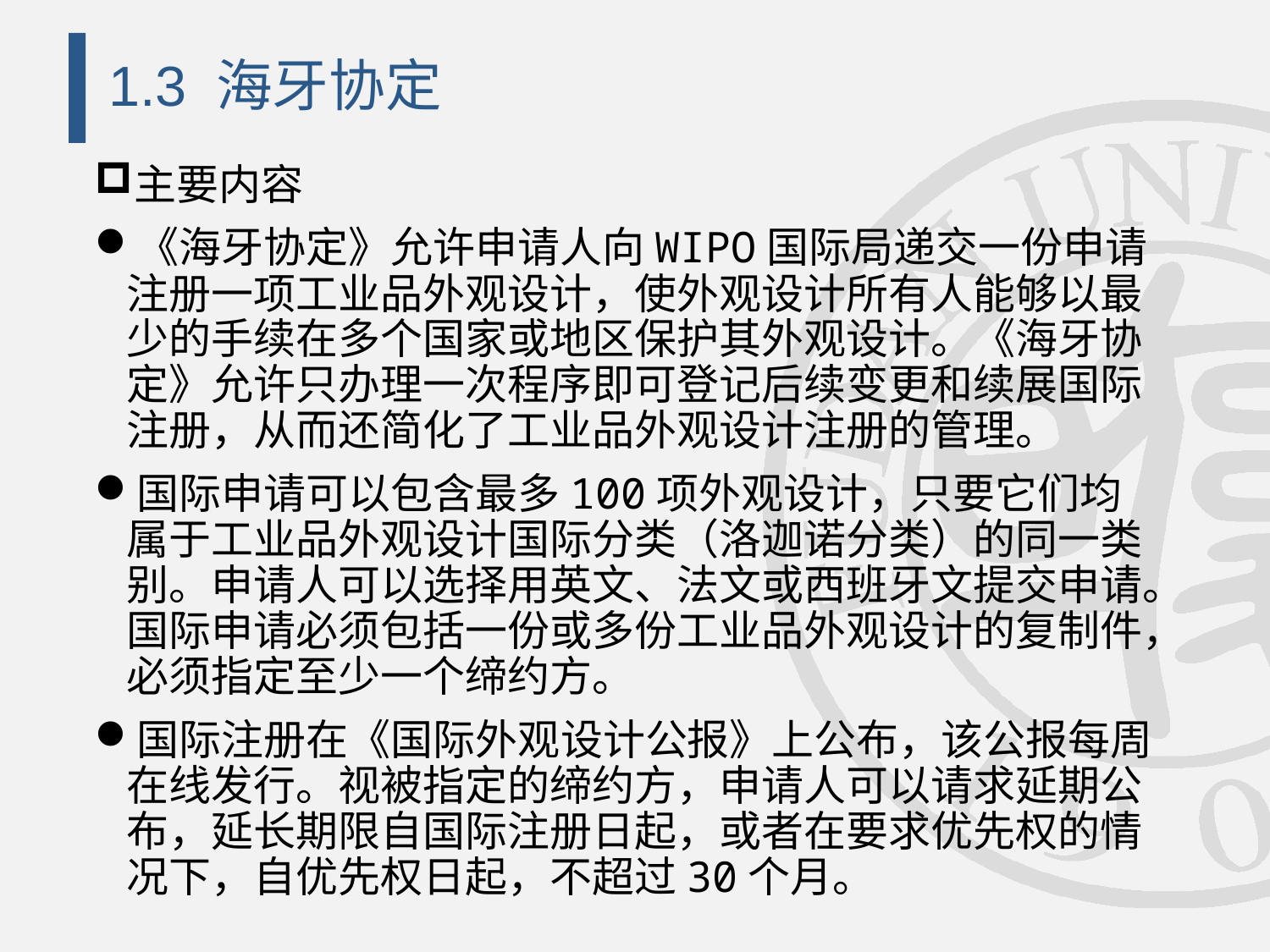

# 1.3 海牙协定
主要内容
《海牙协定》允许申请人向WIPO国际局递交一份申请注册一项工业品外观设计，使外观设计所有人能够以最少的手续在多个国家或地区保护其外观设计。《海牙协定》允许只办理一次程序即可登记后续变更和续展国际注册，从而还简化了工业品外观设计注册的管理。
国际申请可以包含最多100项外观设计，只要它们均属于工业品外观设计国际分类（洛迦诺分类）的同一类别。申请人可以选择用英文、法文或西班牙文提交申请。国际申请必须包括一份或多份工业品外观设计的复制件，必须指定至少一个缔约方。
国际注册在《国际外观设计公报》上公布，该公报每周在线发行。视被指定的缔约方，申请人可以请求延期公布，延长期限自国际注册日起，或者在要求优先权的情况下，自优先权日起，不超过30个月。